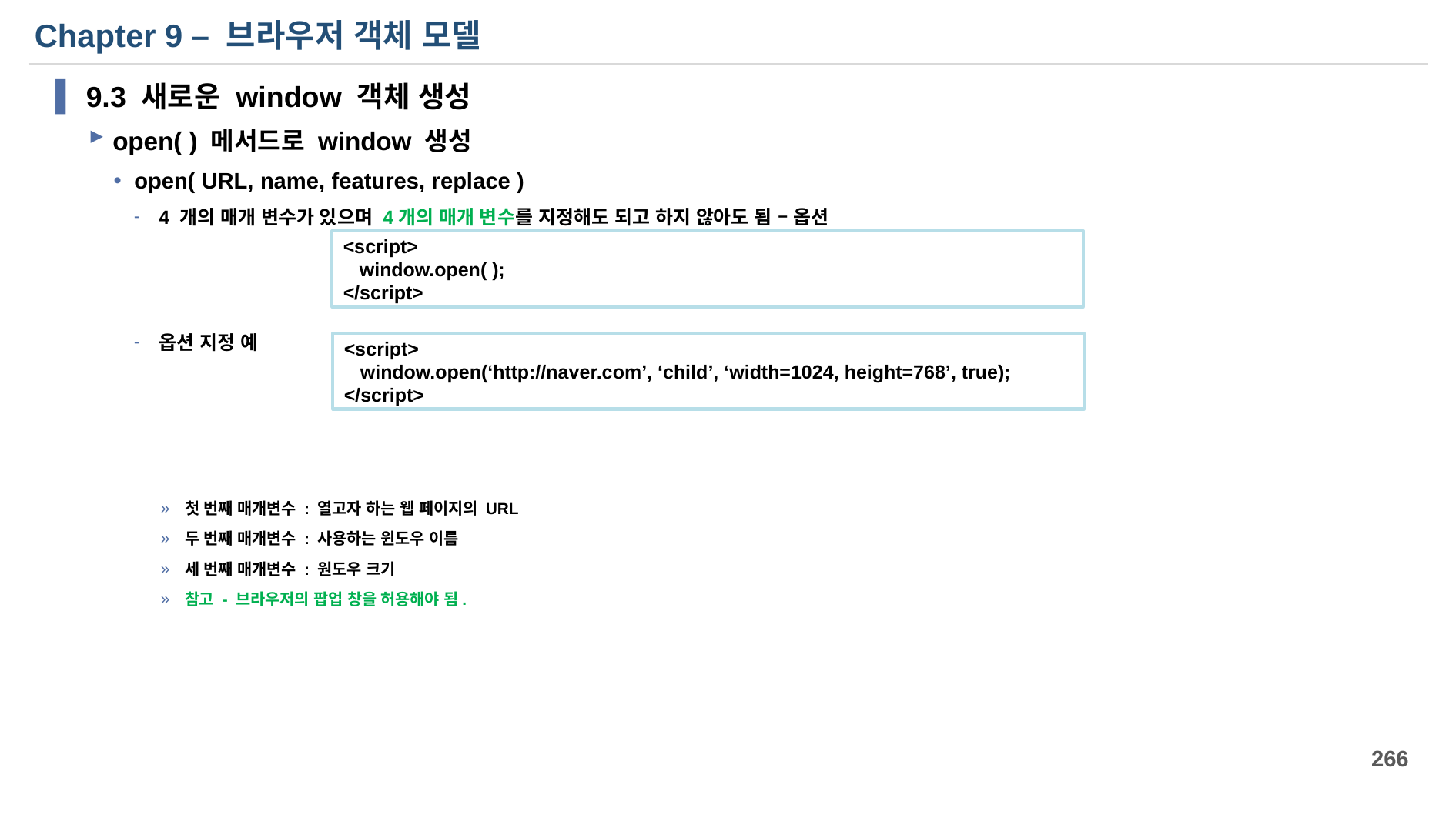

# Chapter 9 – 브라우저 객체 모델
9.3 새로운 window 객체 생성
open( ) 메서드로 window 생성
open( URL, name, features, replace )
4 개의 매개 변수가 있으며 4개의 매개 변수를 지정해도 되고 하지 않아도 됨 – 옵션

옵션 지정 예

첫 번째 매개변수 : 열고자 하는 웹 페이지의 URL
두 번째 매개변수 : 사용하는 윈도우 이름
세 번째 매개변수 : 원도우 크기
참고 - 브라우저의 팝업 창을 허용해야 됨.

<script>
   window.open( );
</script>
<script>
   window.open(‘http://naver.com’, ‘child’, ‘width=1024, height=768’, true);
</script>
266